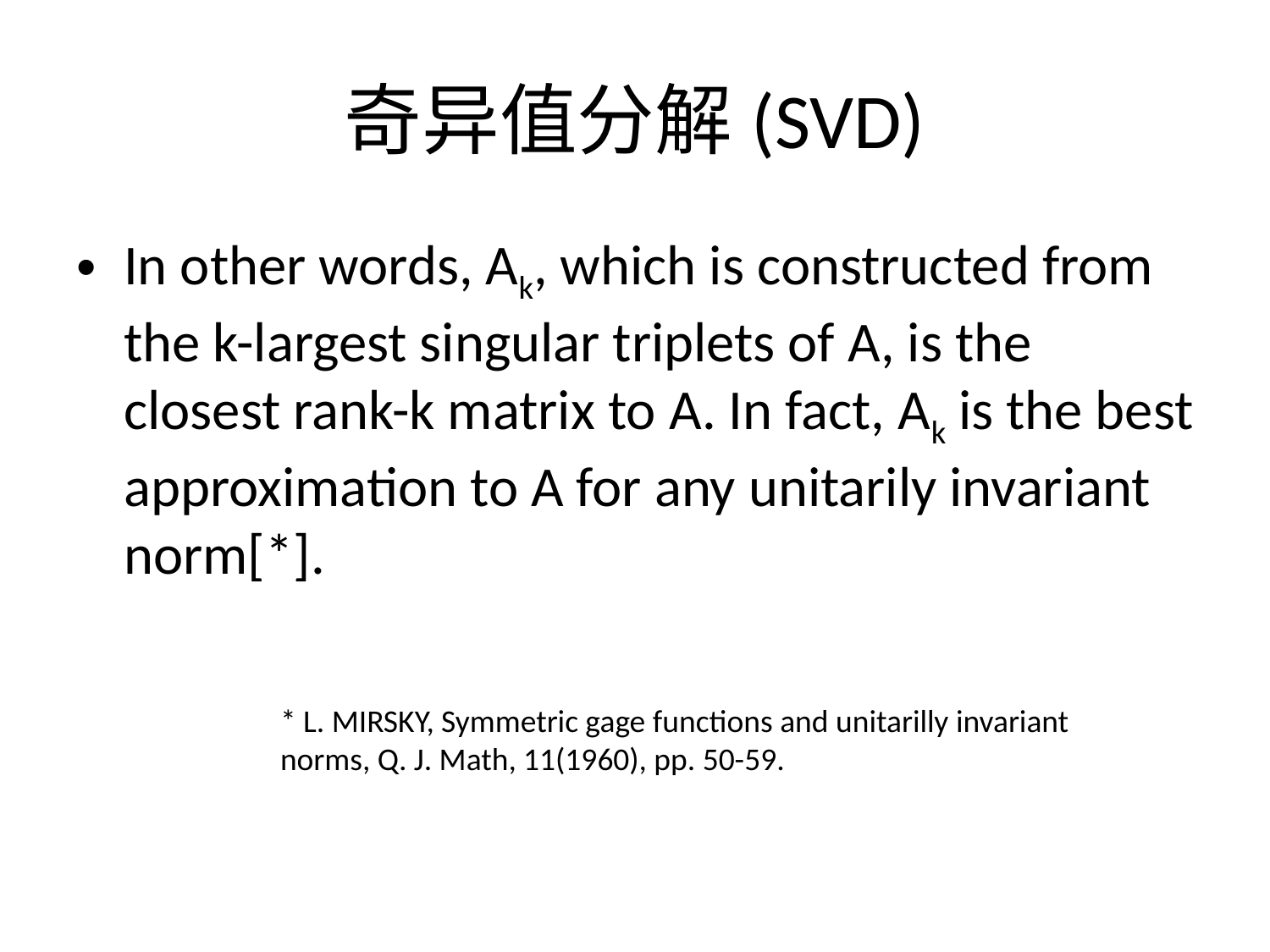

# 奇异值分解(SVD)
In other words, Ak, which is constructed from the k-largest singular triplets of A, is the closest rank-k matrix to A. In fact, Ak is the best approximation to A for any unitarily invariant norm[*].

* L. MIRSKY, Symmetric gage functions and unitarilly invariant norms, Q. J. Math, 11(1960), pp. 50-59.